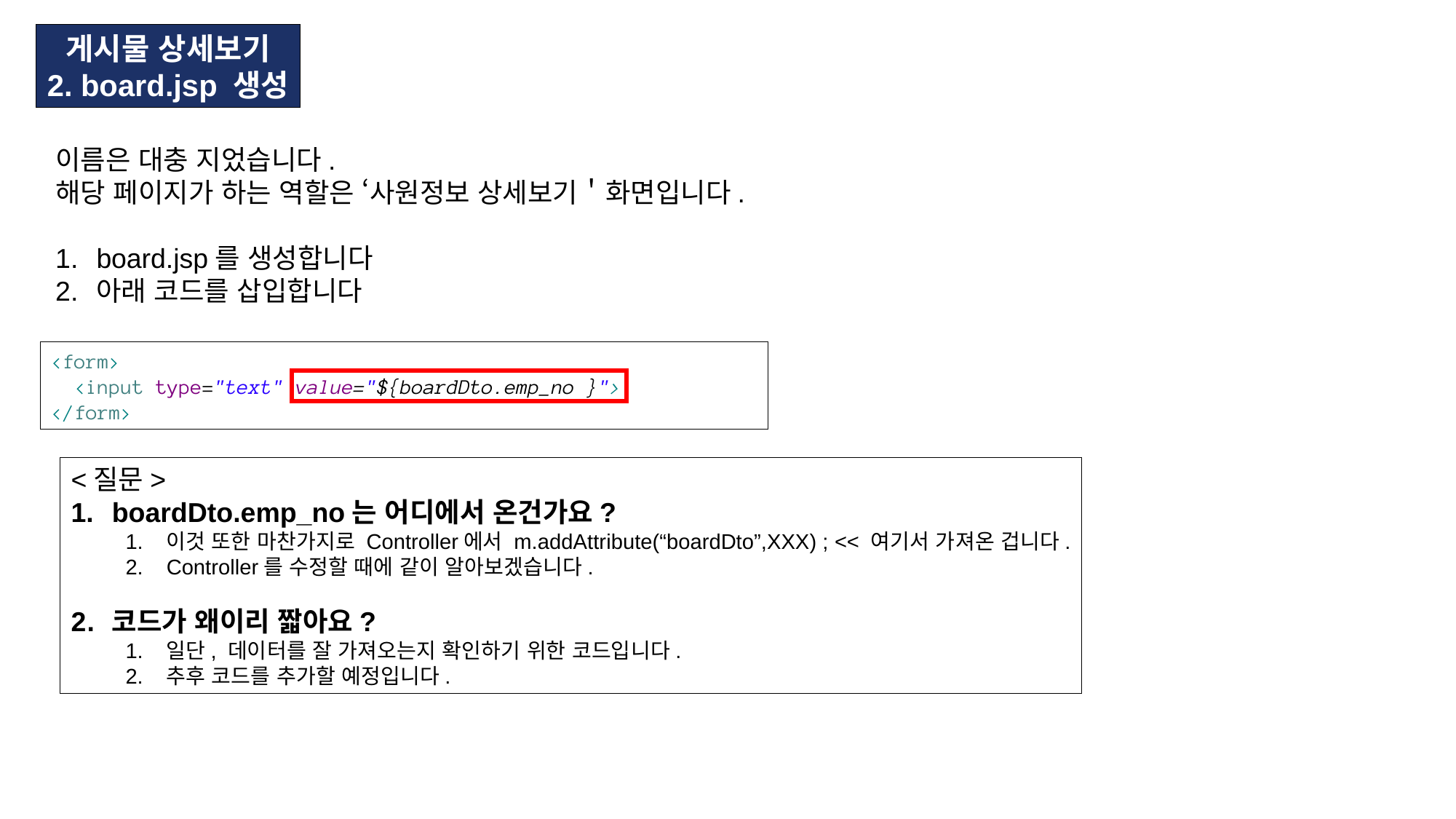

게시물 상세보기
2. board.jsp 생성
이름은 대충 지었습니다.
해당 페이지가 하는 역할은 ‘사원정보 상세보기＇화면입니다.

board.jsp를 생성합니다
아래 코드를 삽입합니다
<form>
  <input type="text" value="${boardDto.emp_no }">
</form>

<질문>
boardDto.emp_no는 어디에서 온건가요?
이것 또한 마찬가지로 Controller에서 m.addAttribute(“boardDto”,XXX) ; << 여기서 가져온 겁니다.
Controller를 수정할 때에 같이 알아보겠습니다.

코드가 왜이리 짧아요?
일단, 데이터를 잘 가져오는지 확인하기 위한 코드입니다.
추후 코드를 추가할 예정입니다.